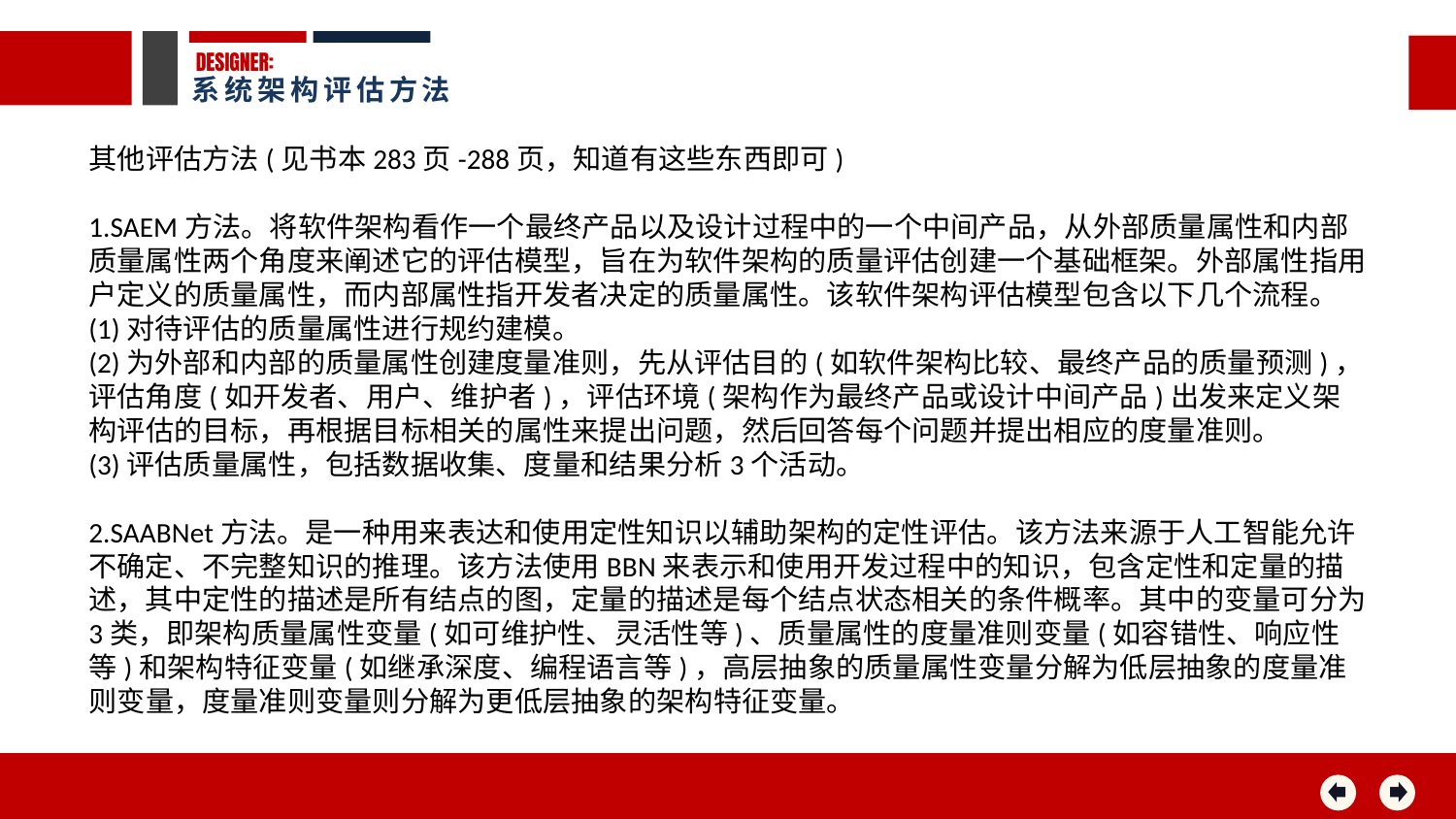

DESIGNER:
系统架构评估方法
其他评估方法(见书本283页-288页，知道有这些东西即可)

1.SAEM方法。将软件架构看作一个最终产品以及设计过程中的一个中间产品，从外部质量属性和内部质量属性两个角度来阐述它的评估模型，旨在为软件架构的质量评估创建一个基础框架。外部属性指用户定义的质量属性，而内部属性指开发者决定的质量属性。该软件架构评估模型包含以下几个流程。
(1)对待评估的质量属性进行规约建模。
(2)为外部和内部的质量属性创建度量准则，先从评估目的(如软件架构比较、最终产品的质量预测)，评估角度(如开发者、用户、维护者)，评估环境(架构作为最终产品或设计中间产品)出发来定义架构评估的目标，再根据目标相关的属性来提出问题，然后回答每个问题并提出相应的度量准则。
(3)评估质量属性，包括数据收集、度量和结果分析3个活动。

2.SAABNet方法。是一种用来表达和使用定性知识以辅助架构的定性评估。该方法来源于人工智能允许不确定、不完整知识的推理。该方法使用BBN来表示和使用开发过程中的知识，包含定性和定量的描述，其中定性的描述是所有结点的图，定量的描述是每个结点状态相关的条件概率。其中的变量可分为3类，即架构质量属性变量(如可维护性、灵活性等)、质量属性的度量准则变量(如容错性、响应性等)和架构特征变量(如继承深度、编程语言等)，高层抽象的质量属性变量分解为低层抽象的度量准则变量，度量准则变量则分解为更低层抽象的架构特征变量。